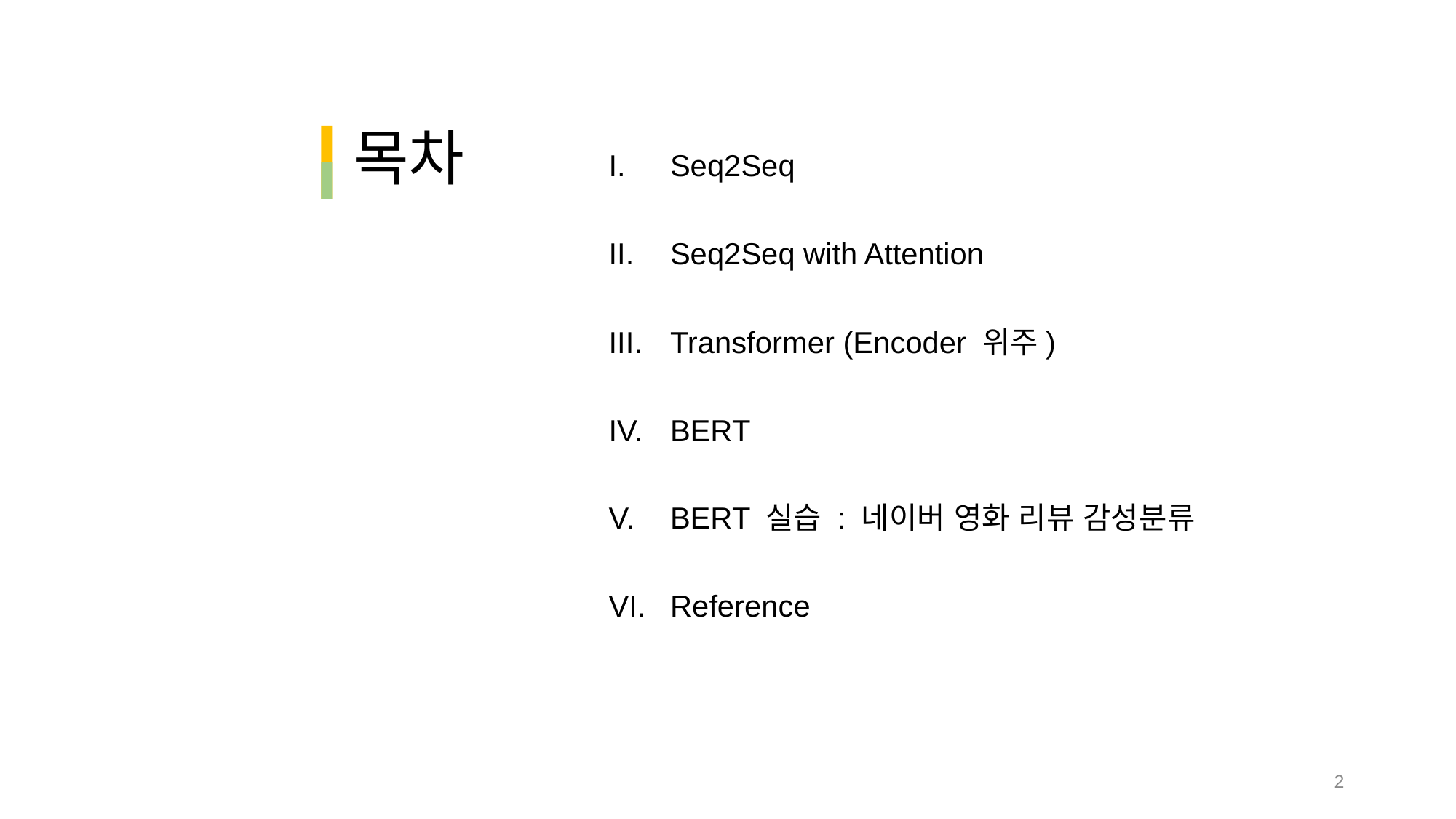

# 목차
Seq2Seq
Seq2Seq with Attention
Transformer (Encoder 위주)
BERT
BERT 실습 : 네이버 영화 리뷰 감성분류
Reference

2